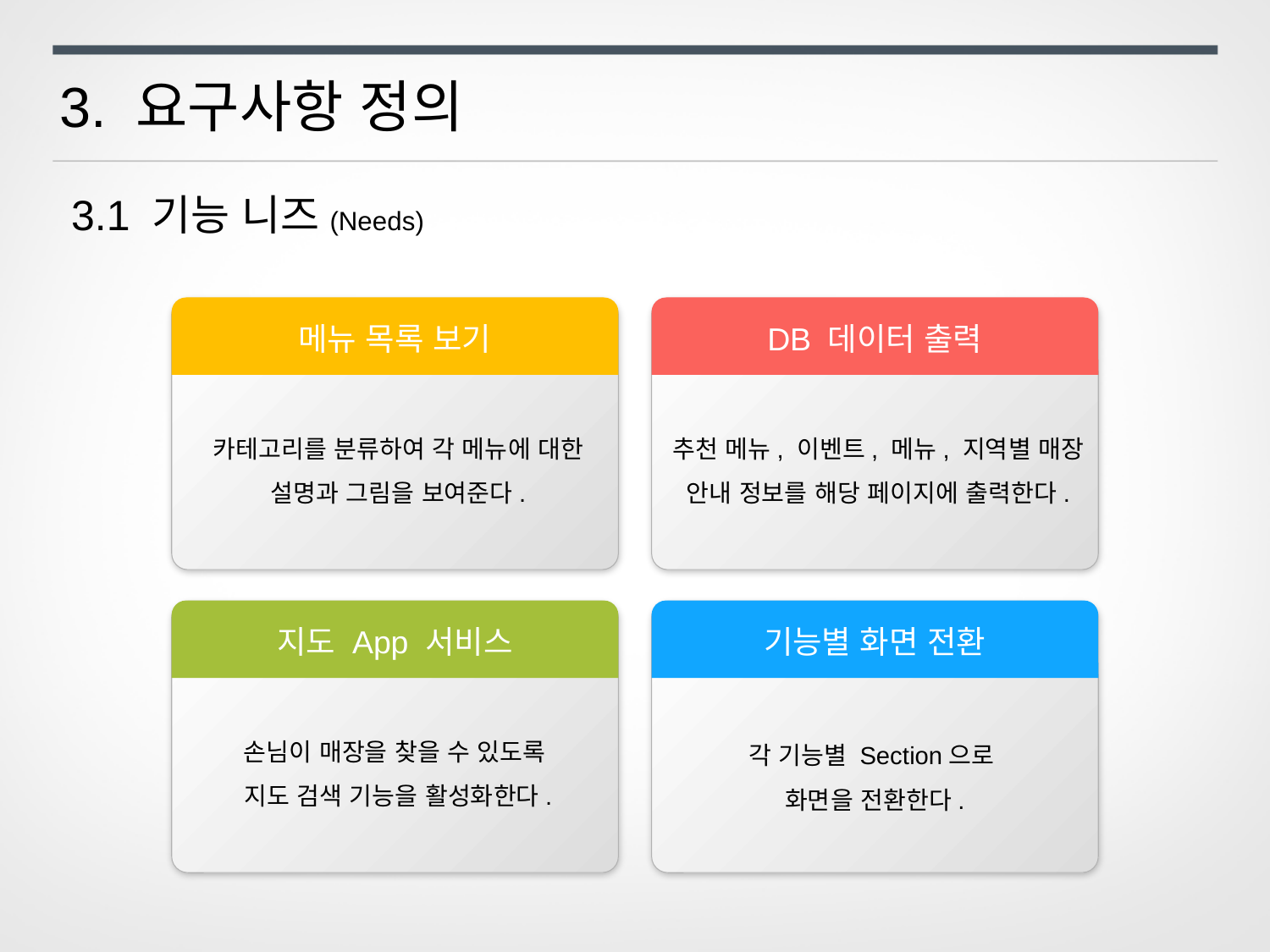

3. 요구사항 정의
3.1 기능 니즈(Needs)
메뉴 목록 보기

카테고리를 분류하여 각 메뉴에 대한 설명과 그림을 보여준다.
DB 데이터 출력

추천 메뉴, 이벤트, 메뉴, 지역별 매장 안내 정보를 해당 페이지에 출력한다.
지도 App 서비스

손님이 매장을 찾을 수 있도록
지도 검색 기능을 활성화한다.
기능별 화면 전환

각 기능별 Section으로
화면을 전환한다.